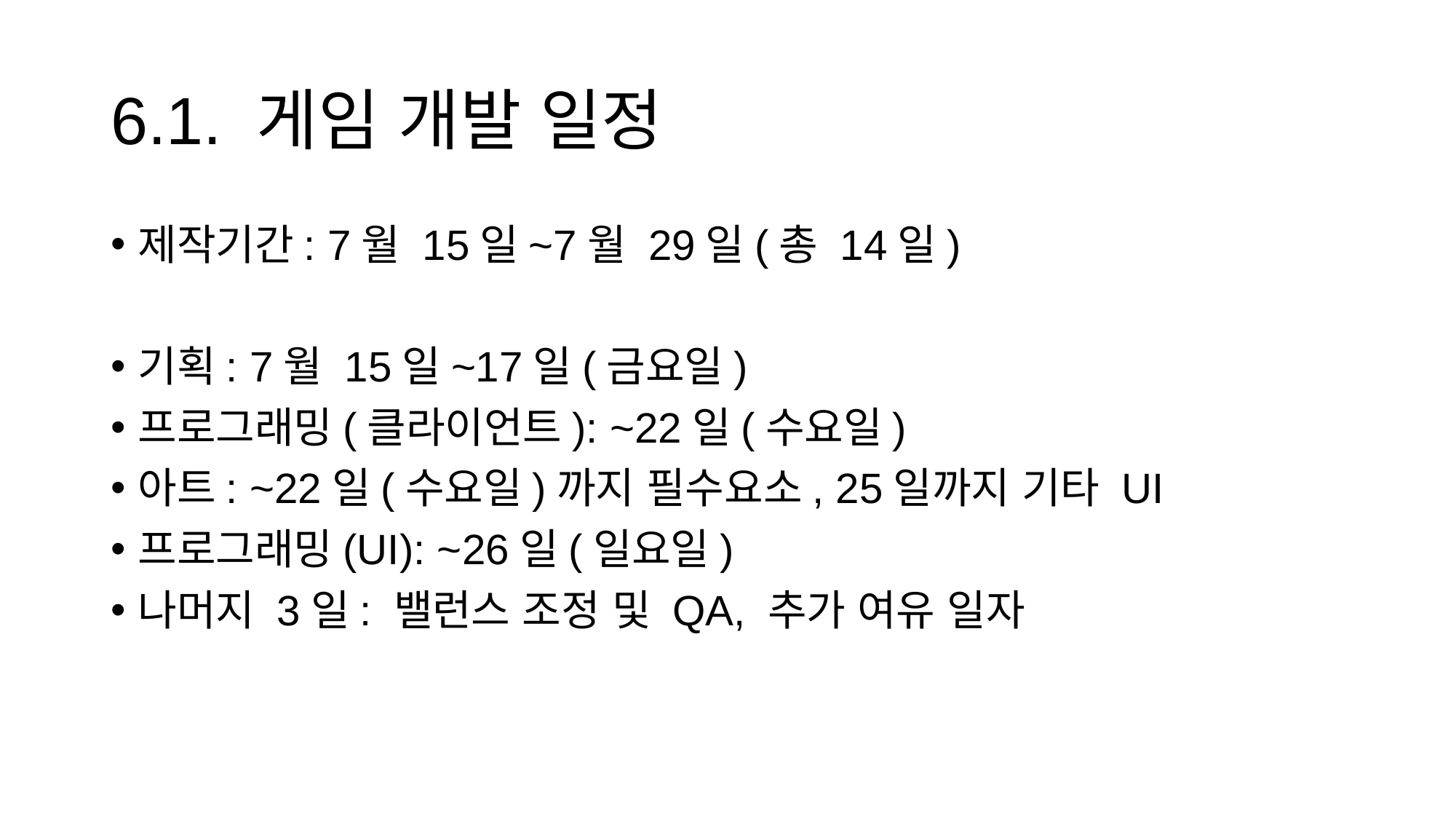

# 6.1. 게임 개발 일정
제작기간: 7월 15일~7월 29일(총 14일)

기획: 7월 15일~17일(금요일)
프로그래밍(클라이언트): ~22일(수요일)
아트: ~22일(수요일)까지 필수요소, 25일까지 기타 UI
프로그래밍(UI): ~26일(일요일)
나머지 3일: 밸런스 조정 및 QA, 추가 여유 일자